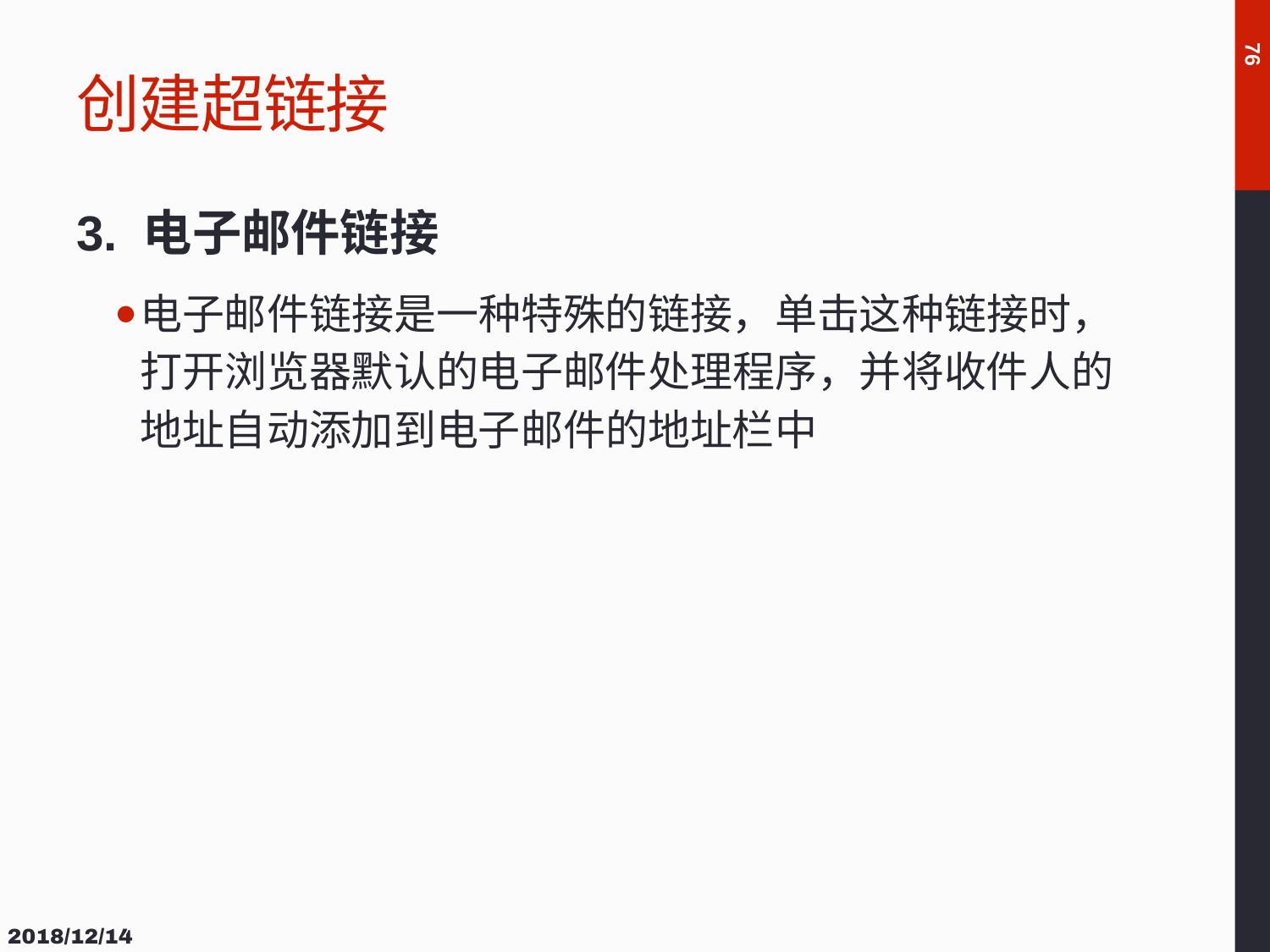

# 创建超链接
76
3. 电子邮件链接
电子邮件链接是一种特殊的链接，单击这种链接时，打开浏览器默认的电子邮件处理程序，并将收件人的地址自动添加到电子邮件的地址栏中
2018/12/14